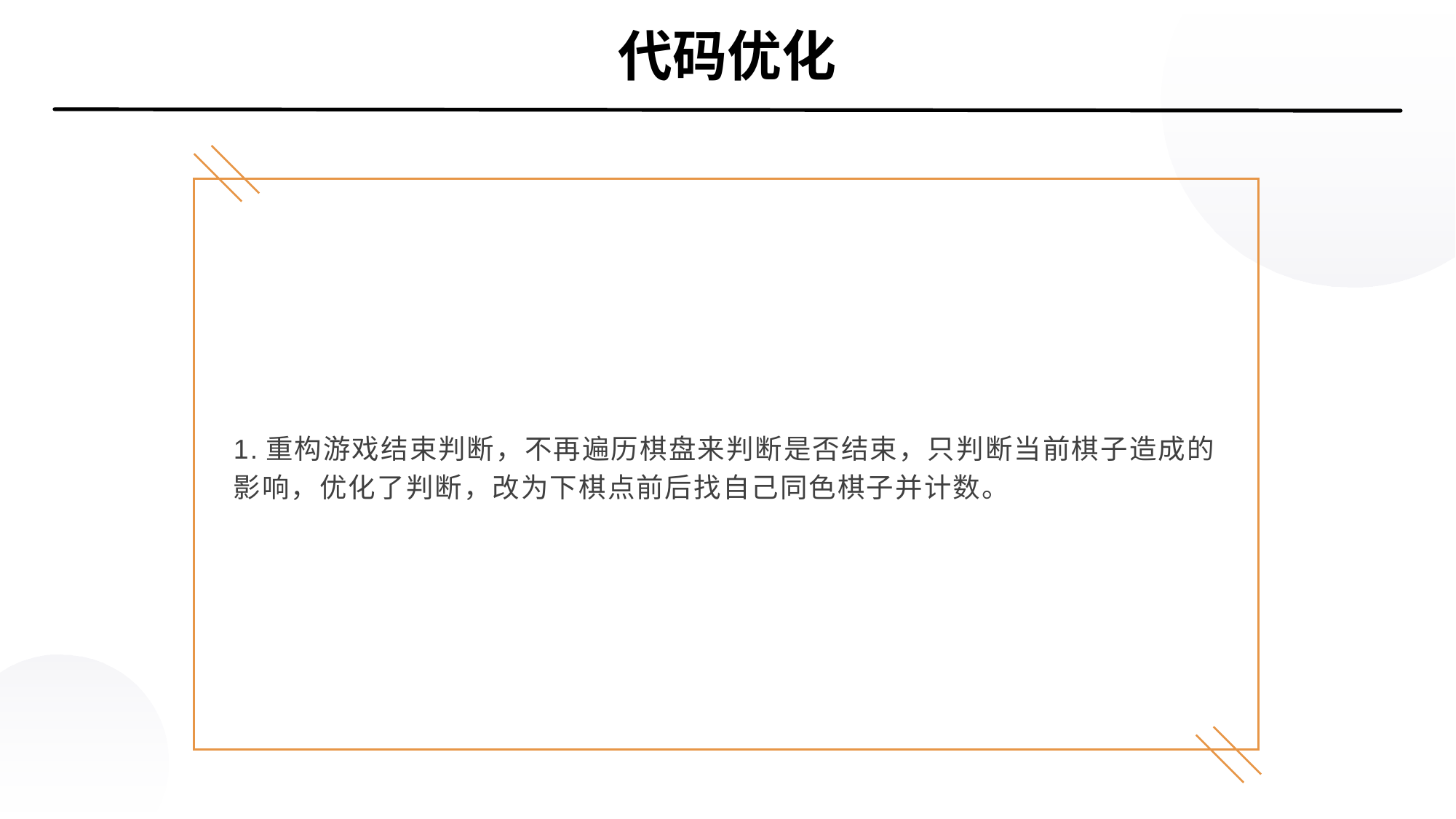

代码优化

1.重构游戏结束判断，不再遍历棋盘来判断是否结束，只判断当前棋子造成的影响，优化了判断，改为下棋点前后找自己同色棋子并计数。